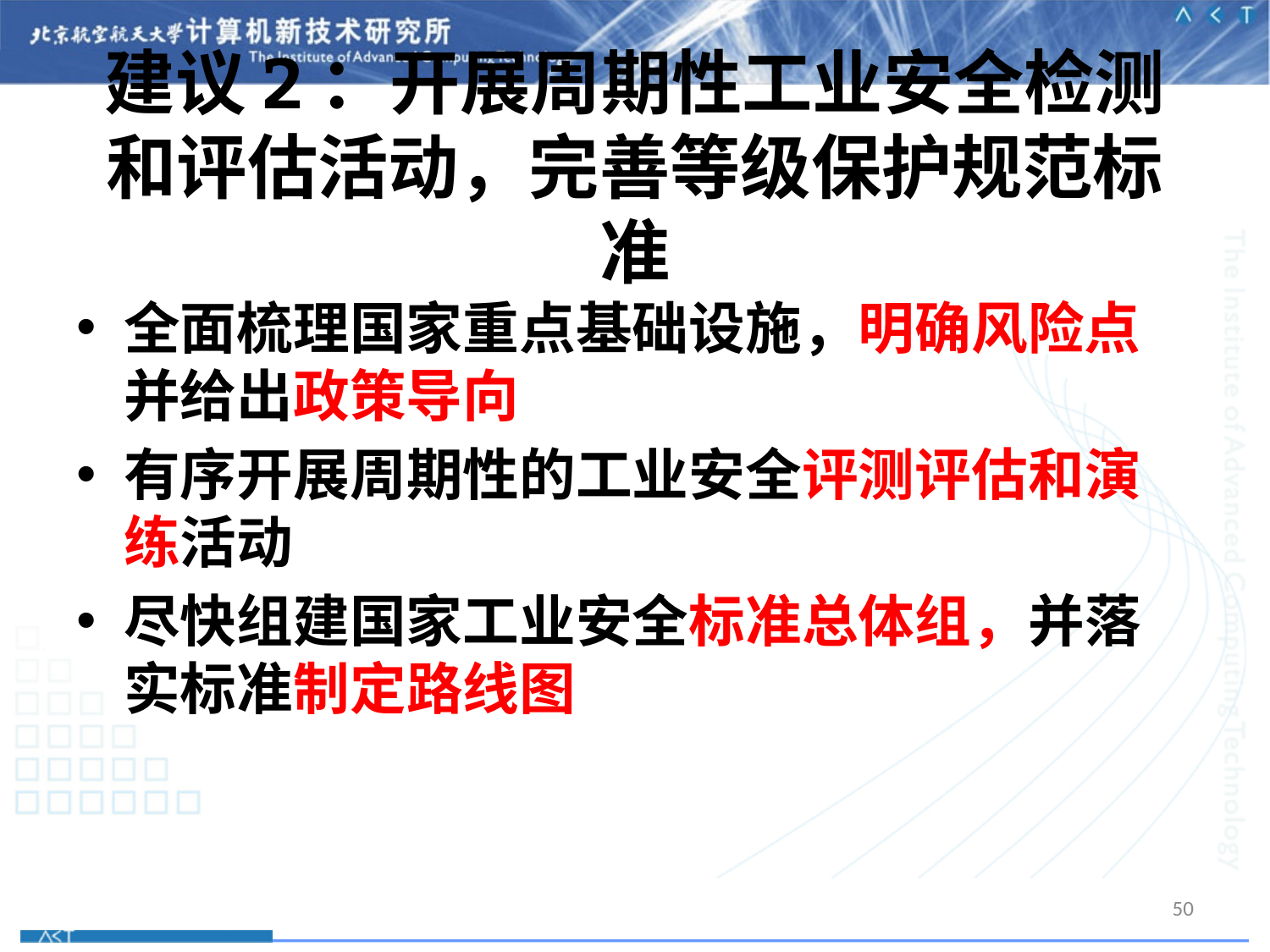

# 建议2：开展周期性工业安全检测和评估活动，完善等级保护规范标准
全面梳理国家重点基础设施，明确风险点并给出政策导向
有序开展周期性的工业安全评测评估和演练活动
尽快组建国家工业安全标准总体组，并落实标准制定路线图
50